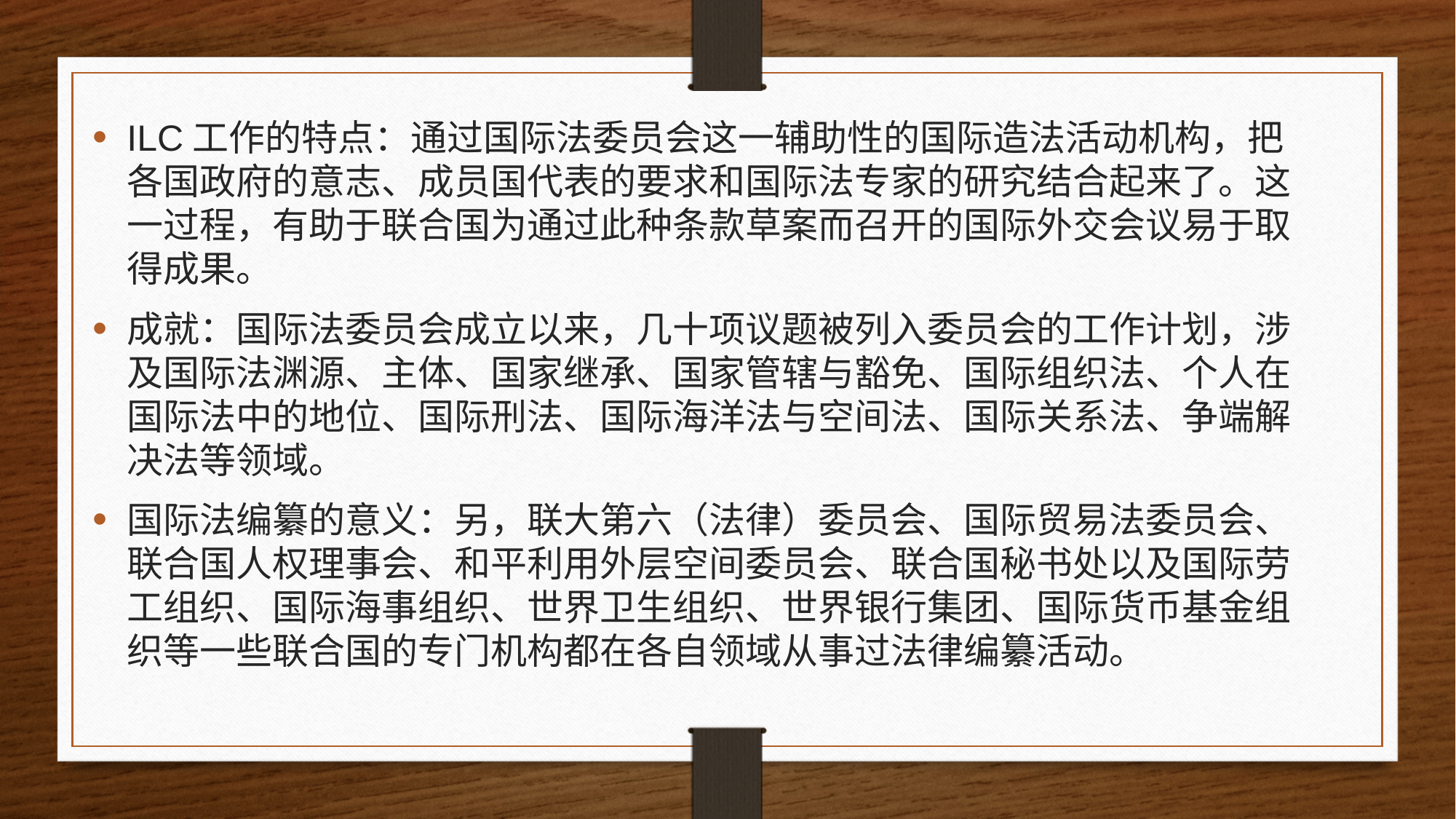

ILC工作的特点：通过国际法委员会这一辅助性的国际造法活动机构，把各国政府的意志、成员国代表的要求和国际法专家的研究结合起来了。这一过程，有助于联合国为通过此种条款草案而召开的国际外交会议易于取得成果。
成就：国际法委员会成立以来，几十项议题被列入委员会的工作计划，涉及国际法渊源、主体、国家继承、国家管辖与豁免、国际组织法、个人在国际法中的地位、国际刑法、国际海洋法与空间法、国际关系法、争端解决法等领域。
国际法编纂的意义：另，联大第六（法律）委员会、国际贸易法委员会、联合国人权理事会、和平利用外层空间委员会、联合国秘书处以及国际劳工组织、国际海事组织、世界卫生组织、世界银行集团、国际货币基金组织等一些联合国的专门机构都在各自领域从事过法律编纂活动。